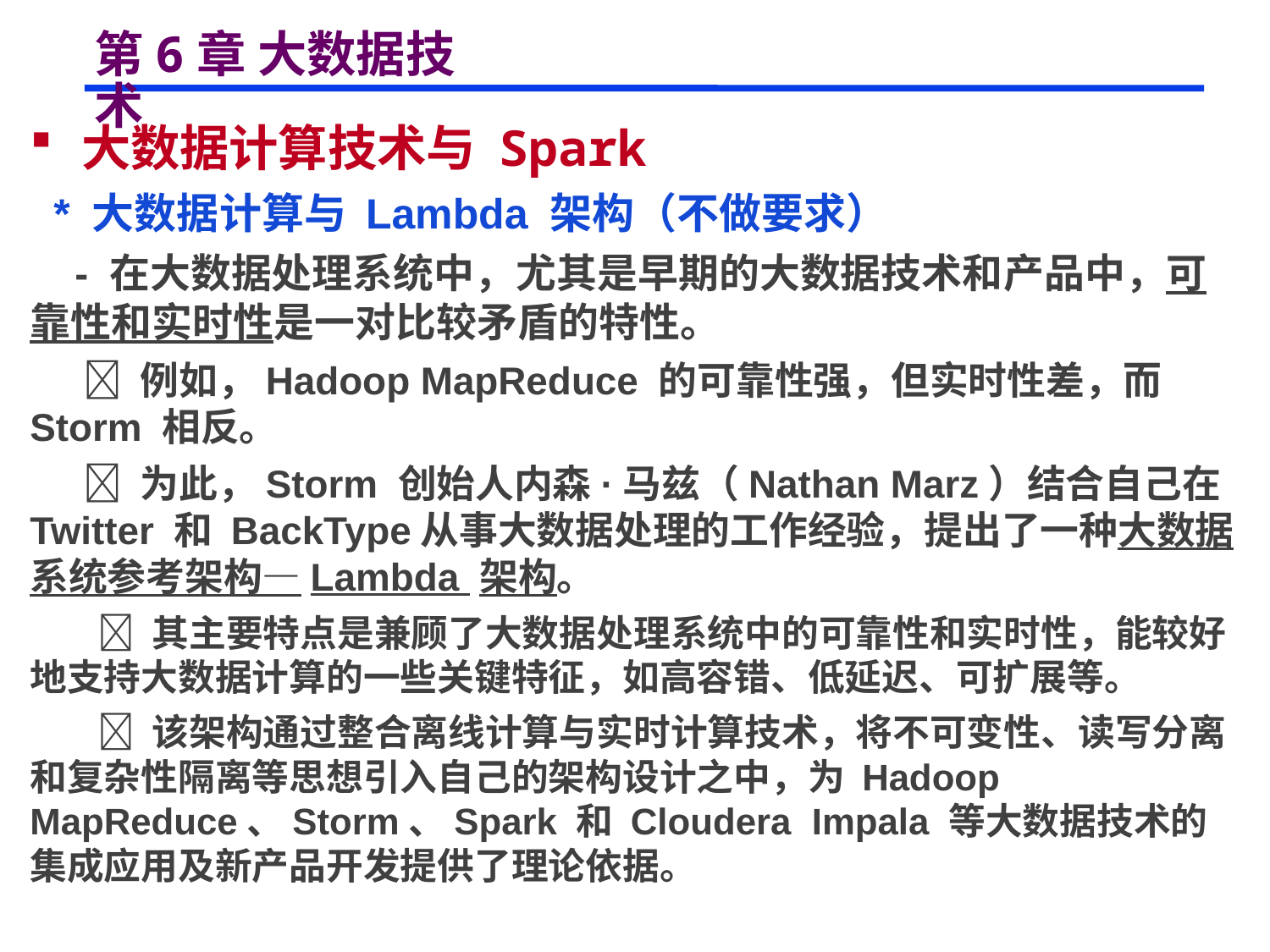

# 第6章 大数据技术
 大数据计算技术与 Spark
  * 大数据计算与 Lambda 架构（不做要求）
    - 在大数据处理系统中，尤其是早期的大数据技术和产品中，可靠性和实时性是一对比较矛盾的特性。
      • 例如，Hadoop MapReduce 的可靠性强，但实时性差，而 Storm 相反。
      • 为此，Storm 创始人内森·马兹（Nathan Marz）结合自己在 Twitter 和 BackType从事大数据处理的工作经验，提出了一种大数据系统参考架构—Lambda 架构。
        ♦ 其主要特点是兼顾了大数据处理系统中的可靠性和实时性，能较好地支持大数据计算的一些关键特征，如高容错、低延迟、可扩展等。
        ♦ 该架构通过整合离线计算与实时计算技术，将不可变性、读写分离和复杂性隔离等思想引入自己的架构设计之中，为 Hadoop  MapReduce、Storm、Spark 和 Cloudera  Impala 等大数据技术的集成应用及新产品开发提供了理论依据。